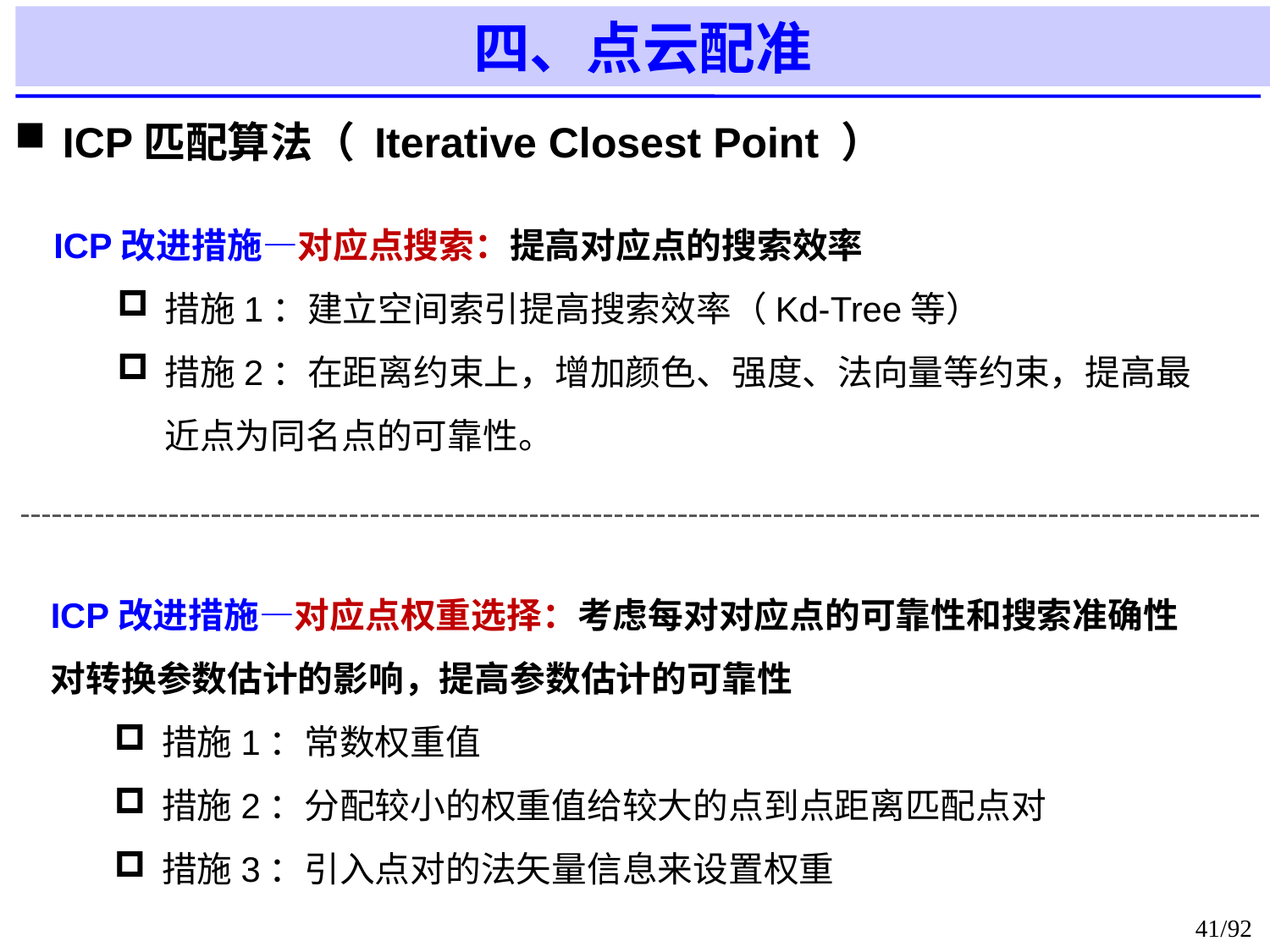

四、点云配准

ICP匹配算法（ Iterative Closest Point ）
ICP改进措施—对应点搜索：提高对应点的搜索效率
措施1：建立空间索引提高搜索效率（Kd-Tree等）
措施2：在距离约束上，增加颜色、强度、法向量等约束，提高最近点为同名点的可靠性。
ICP改进措施—对应点权重选择：考虑每对对应点的可靠性和搜索准确性对转换参数估计的影响，提高参数估计的可靠性
措施1：常数权重值
措施2：分配较小的权重值给较大的点到点距离匹配点对
措施3：引入点对的法矢量信息来设置权重
41/92